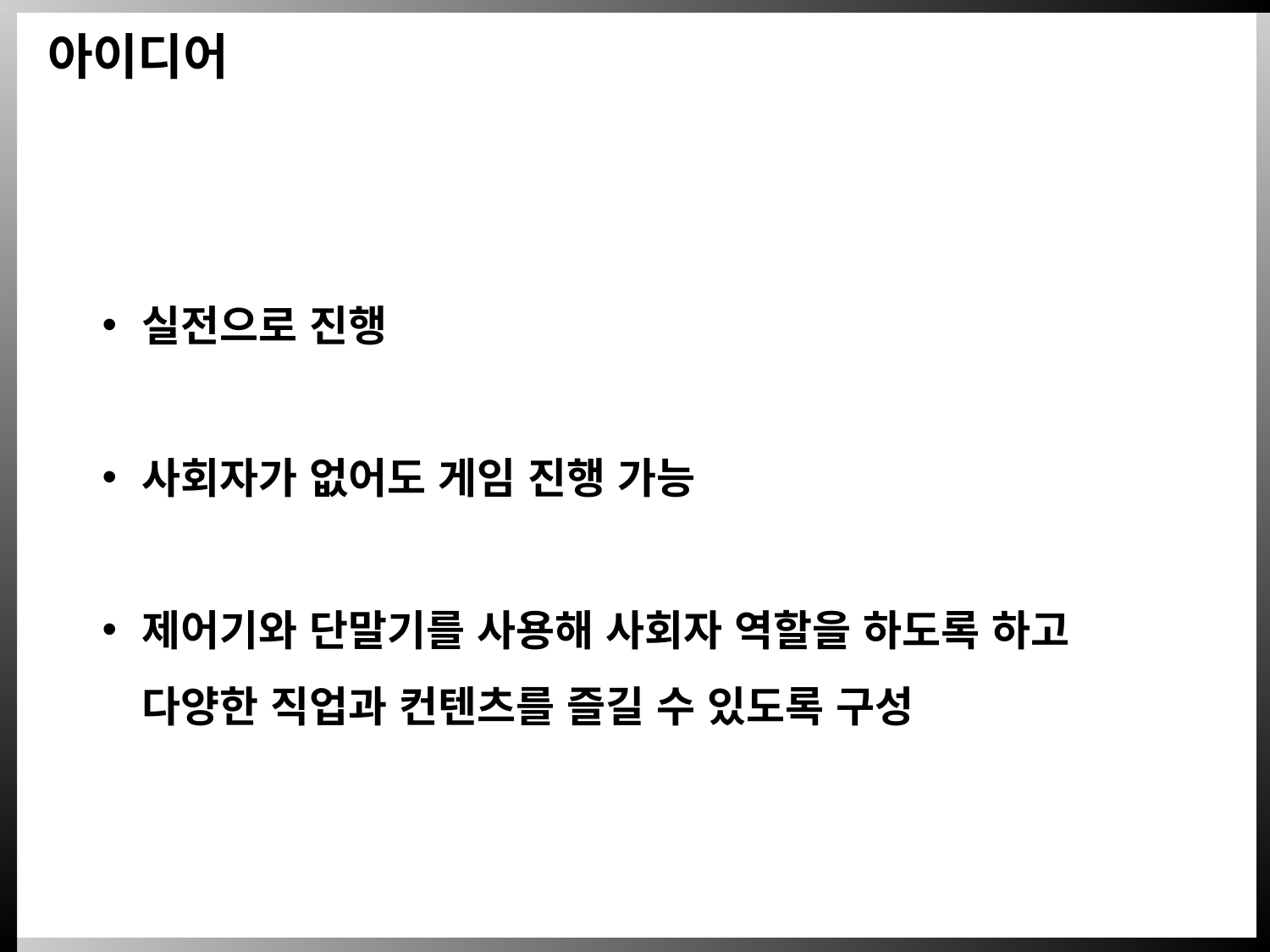

아이디어
실전으로 진행

사회자가 없어도 게임 진행 가능

제어기와 단말기를 사용해 사회자 역할을 하도록 하고
다양한 직업과 컨텐츠를 즐길 수 있도록 구성